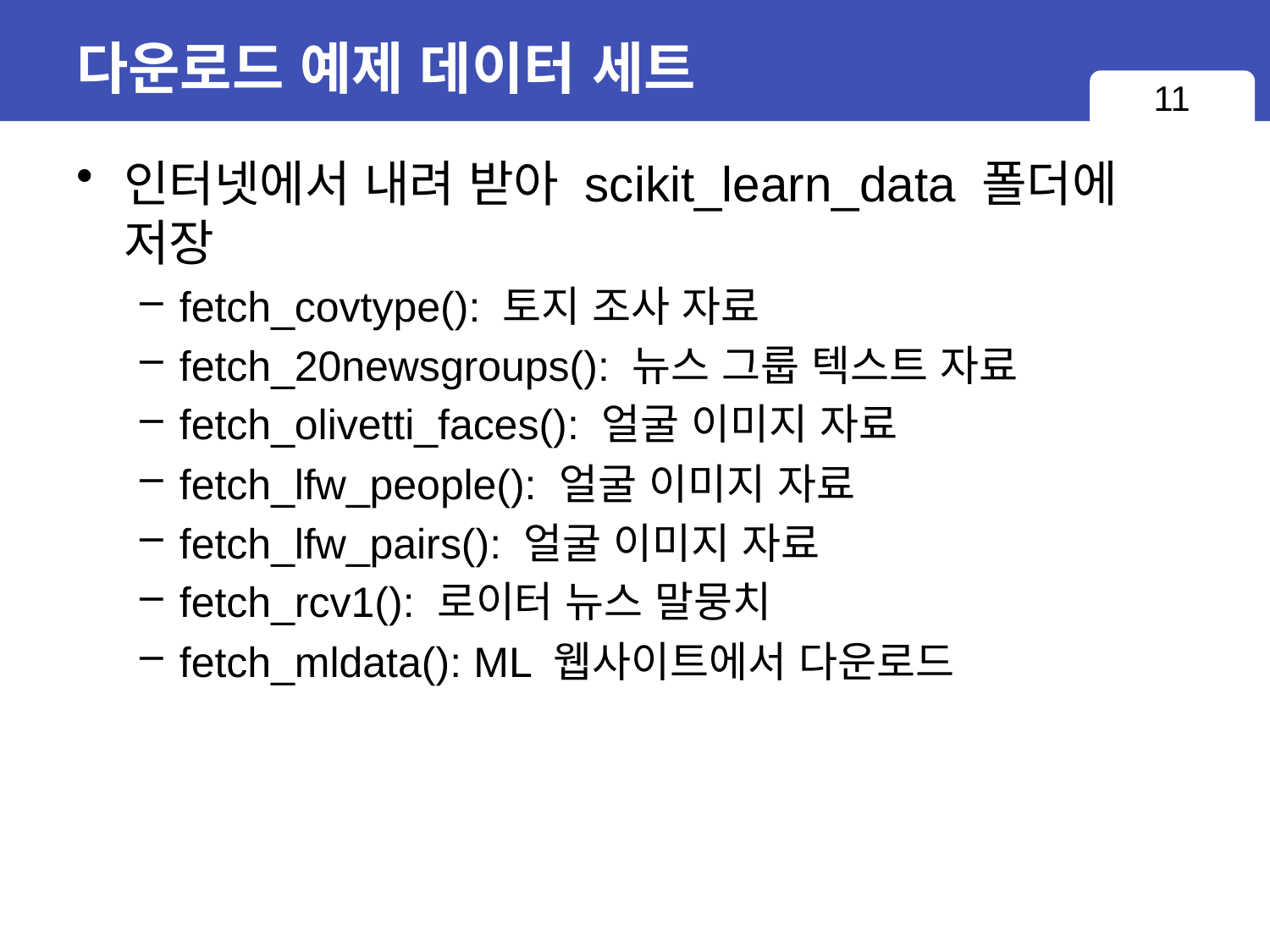

# 다운로드 예제 데이터 세트
11
인터넷에서 내려 받아 scikit_learn_data 폴더에
저장
fetch_covtype(): 토지 조사 자료
fetch_20newsgroups(): 뉴스 그룹 텍스트 자료
fetch_olivetti_faces(): 얼굴 이미지 자료
fetch_lfw_people(): 얼굴 이미지 자료
fetch_lfw_pairs(): 얼굴 이미지 자료
fetch_rcv1(): 로이터 뉴스 말뭉치
fetch_mldata(): ML 웹사이트에서 다운로드